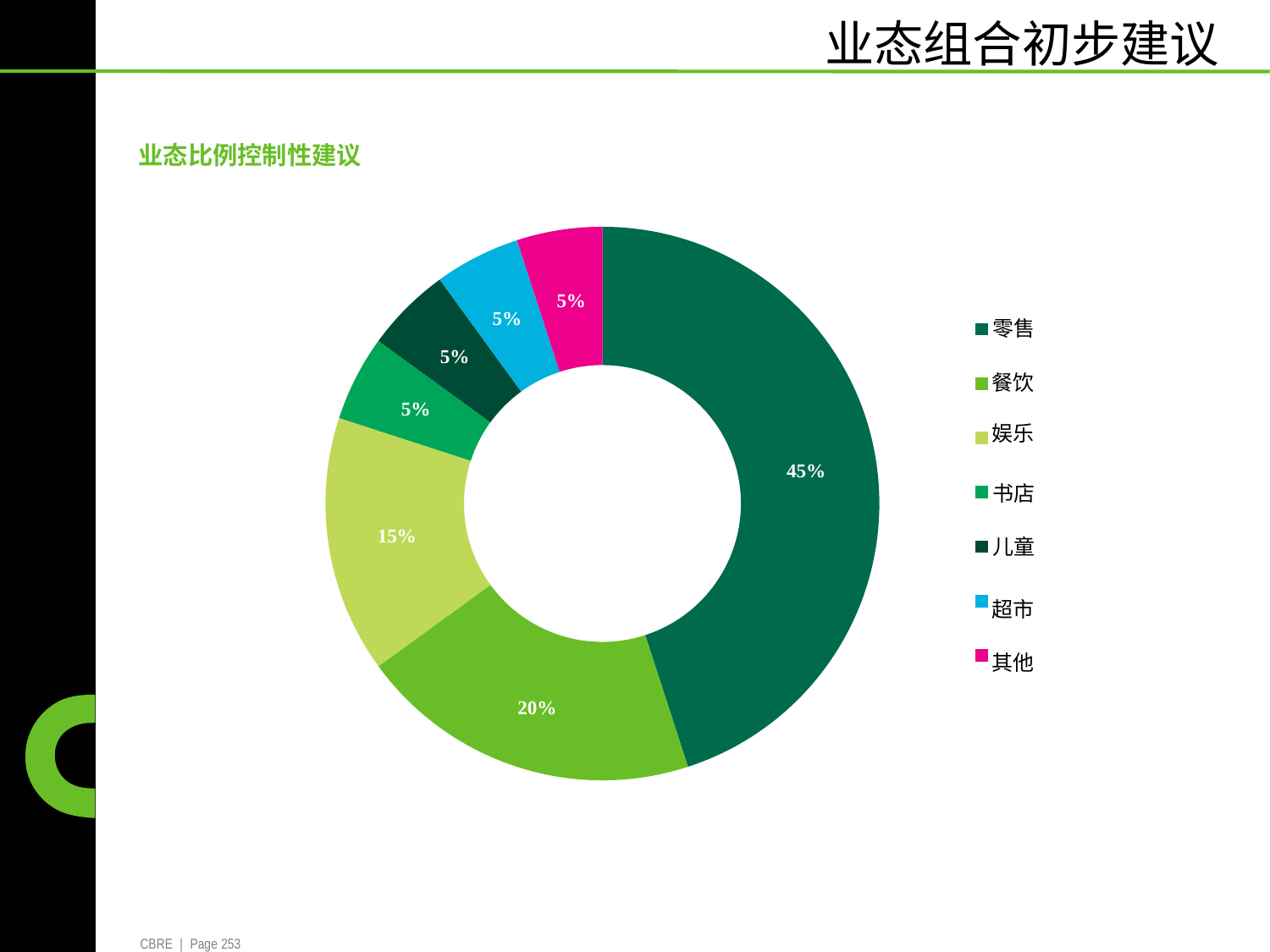

业态组合初步建议

业态比例控制性建议

	5%

5%
零售

	5%
		餐饮
5%
		娱乐

45%
书店

儿童

15%

		超市

		其他

	20%

CBRE  |  Page 253